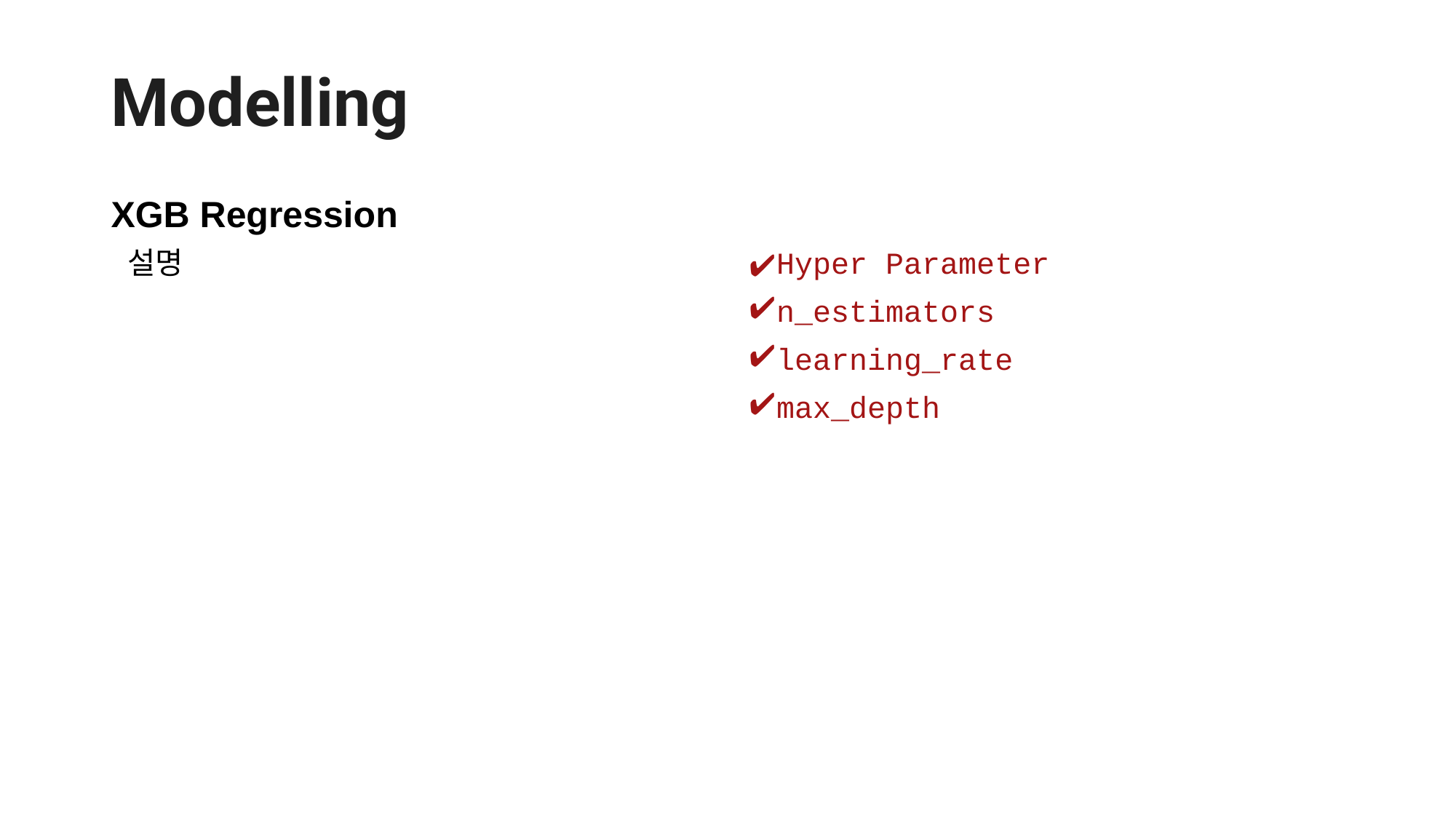

# Modelling
XGB Regression
설명
Hyper Parameter
n_estimators
learning_rate
max_depth